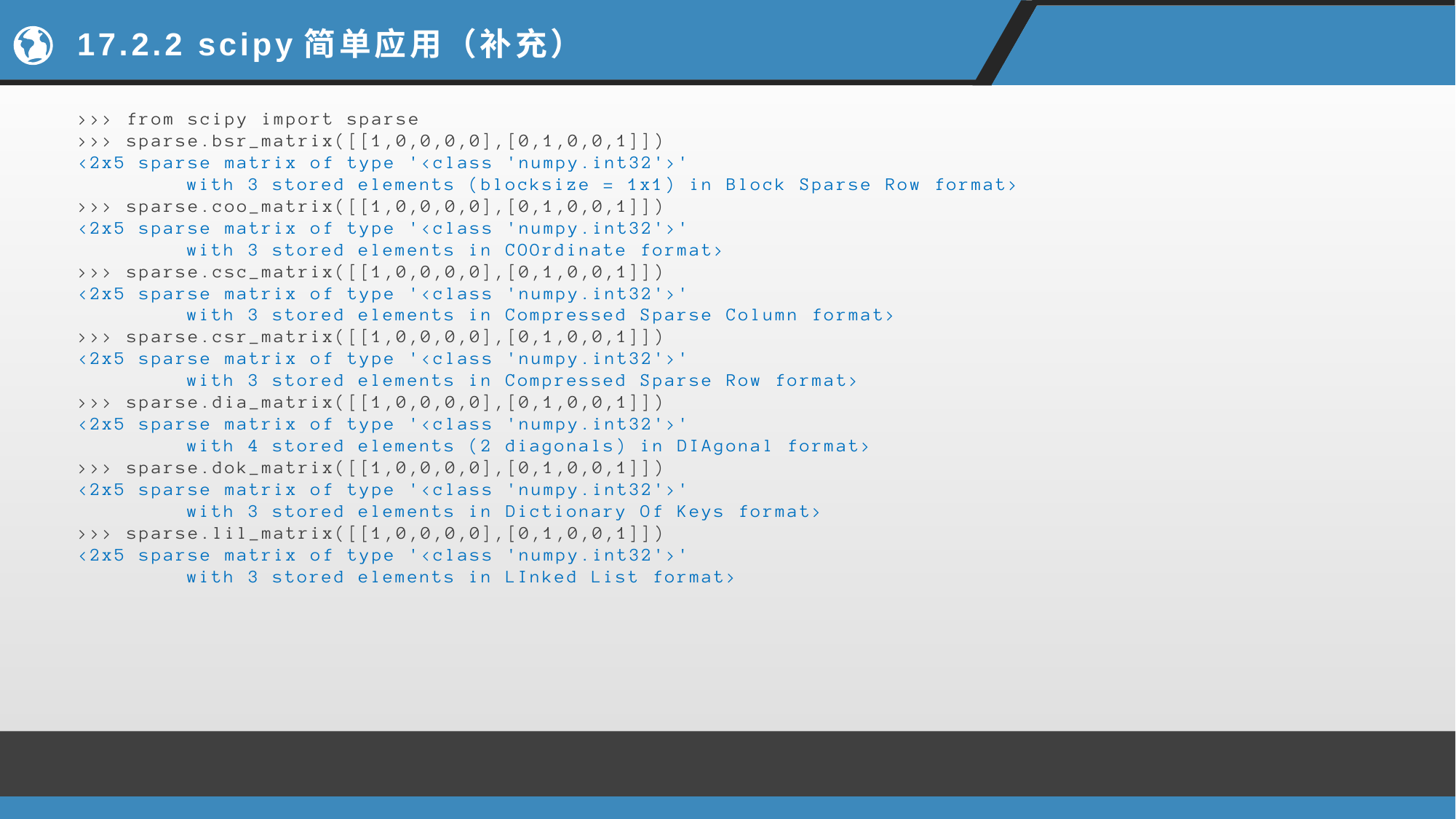

# 17.2.2 scipy简单应用（补充）

>>> from scipy import sparse
>>> sparse.bsr_matrix([[1,0,0,0,0],[0,1,0,0,1]])
<2x5 sparse matrix of type '<class 'numpy.int32'>'
	with 3 stored elements (blocksize = 1x1) in Block Sparse Row format>
>>> sparse.coo_matrix([[1,0,0,0,0],[0,1,0,0,1]])
<2x5 sparse matrix of type '<class 'numpy.int32'>'
	with 3 stored elements in COOrdinate format>
>>> sparse.csc_matrix([[1,0,0,0,0],[0,1,0,0,1]])
<2x5 sparse matrix of type '<class 'numpy.int32'>'
	with 3 stored elements in Compressed Sparse Column format>
>>> sparse.csr_matrix([[1,0,0,0,0],[0,1,0,0,1]])
<2x5 sparse matrix of type '<class 'numpy.int32'>'
	with 3 stored elements in Compressed Sparse Row format>
>>> sparse.dia_matrix([[1,0,0,0,0],[0,1,0,0,1]])
<2x5 sparse matrix of type '<class 'numpy.int32'>'
	with 4 stored elements (2 diagonals) in DIAgonal format>
>>> sparse.dok_matrix([[1,0,0,0,0],[0,1,0,0,1]])
<2x5 sparse matrix of type '<class 'numpy.int32'>'
	with 3 stored elements in Dictionary Of Keys format>
>>> sparse.lil_matrix([[1,0,0,0,0],[0,1,0,0,1]])
<2x5 sparse matrix of type '<class 'numpy.int32'>'
	with 3 stored elements in LInked List format>